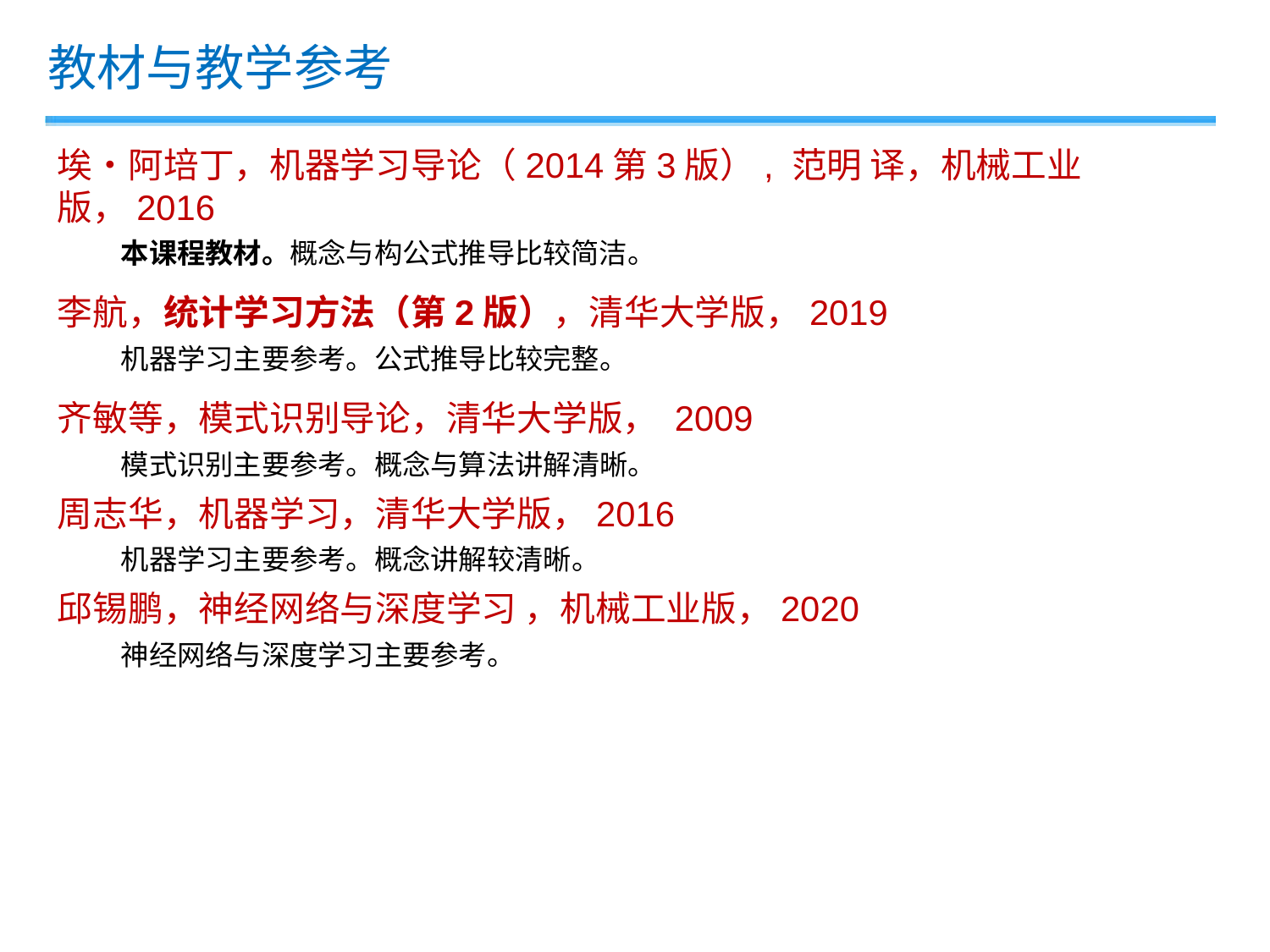

教材与教学参考
埃•阿培丁，机器学习导论（2014第3版）, 范明 译，机械工业版，2016
本课程教材。概念与构公式推导比较简洁。
李航，统计学习方法（第2版），清华大学版，2019
机器学习主要参考。公式推导比较完整。
齐敏等，模式识别导论，清华大学版， 2009
模式识别主要参考。概念与算法讲解清晰。
周志华，机器学习，清华大学版，2016
机器学习主要参考。概念讲解较清晰。
邱锡鹏，神经网络与深度学习 ，机械工业版，2020
神经网络与深度学习主要参考。